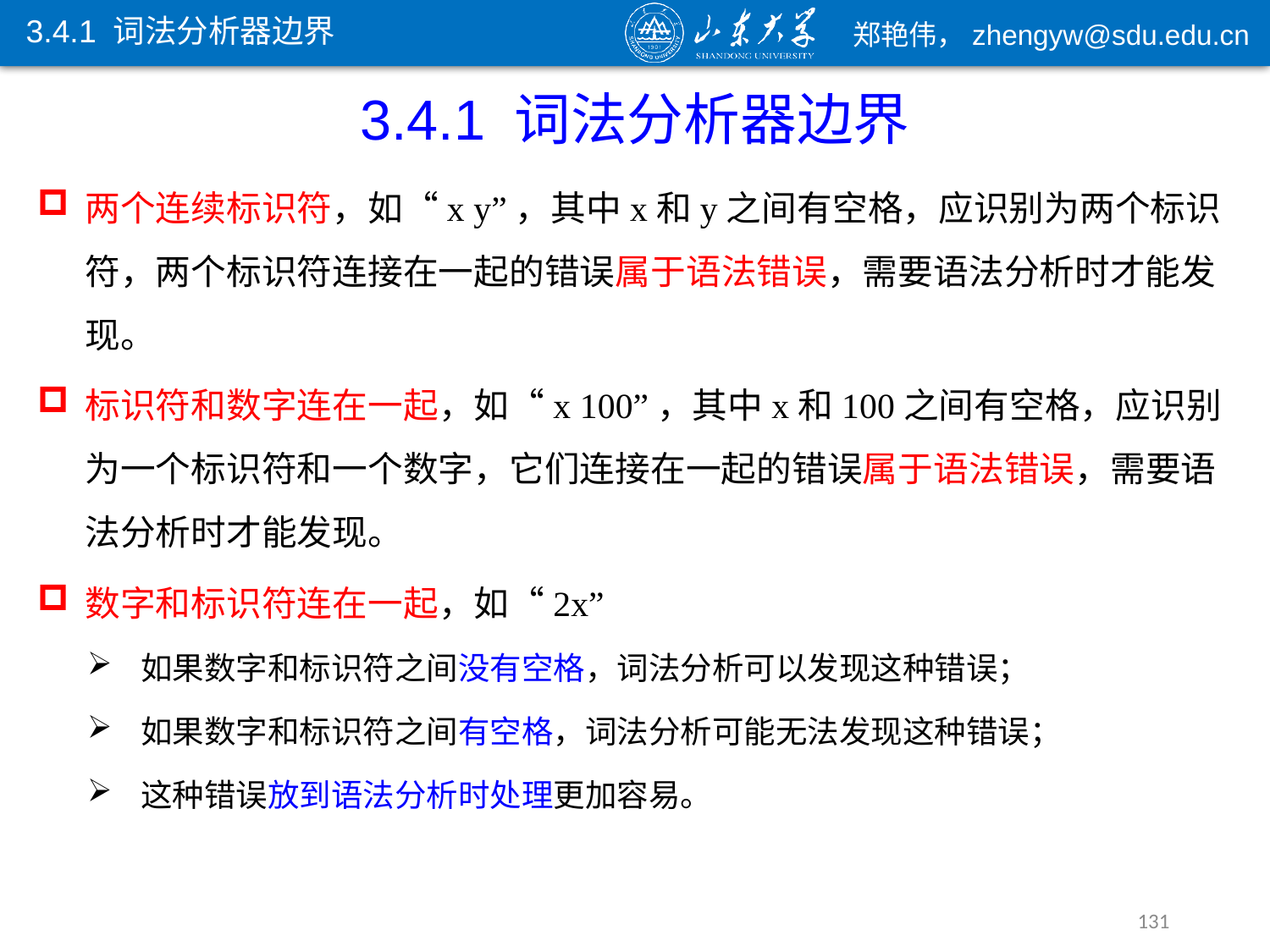

3.4.1 词法分析器边界
3.4.1 词法分析器边界
两个连续标识符，如“x y”，其中x和y之间有空格，应识别为两个标识符，两个标识符连接在一起的错误属于语法错误，需要语法分析时才能发现。
标识符和数字连在一起，如“x 100”，其中x和100之间有空格，应识别为一个标识符和一个数字，它们连接在一起的错误属于语法错误，需要语法分析时才能发现。
数字和标识符连在一起，如“2x”
如果数字和标识符之间没有空格，词法分析可以发现这种错误；
如果数字和标识符之间有空格，词法分析可能无法发现这种错误；
这种错误放到语法分析时处理更加容易。
131